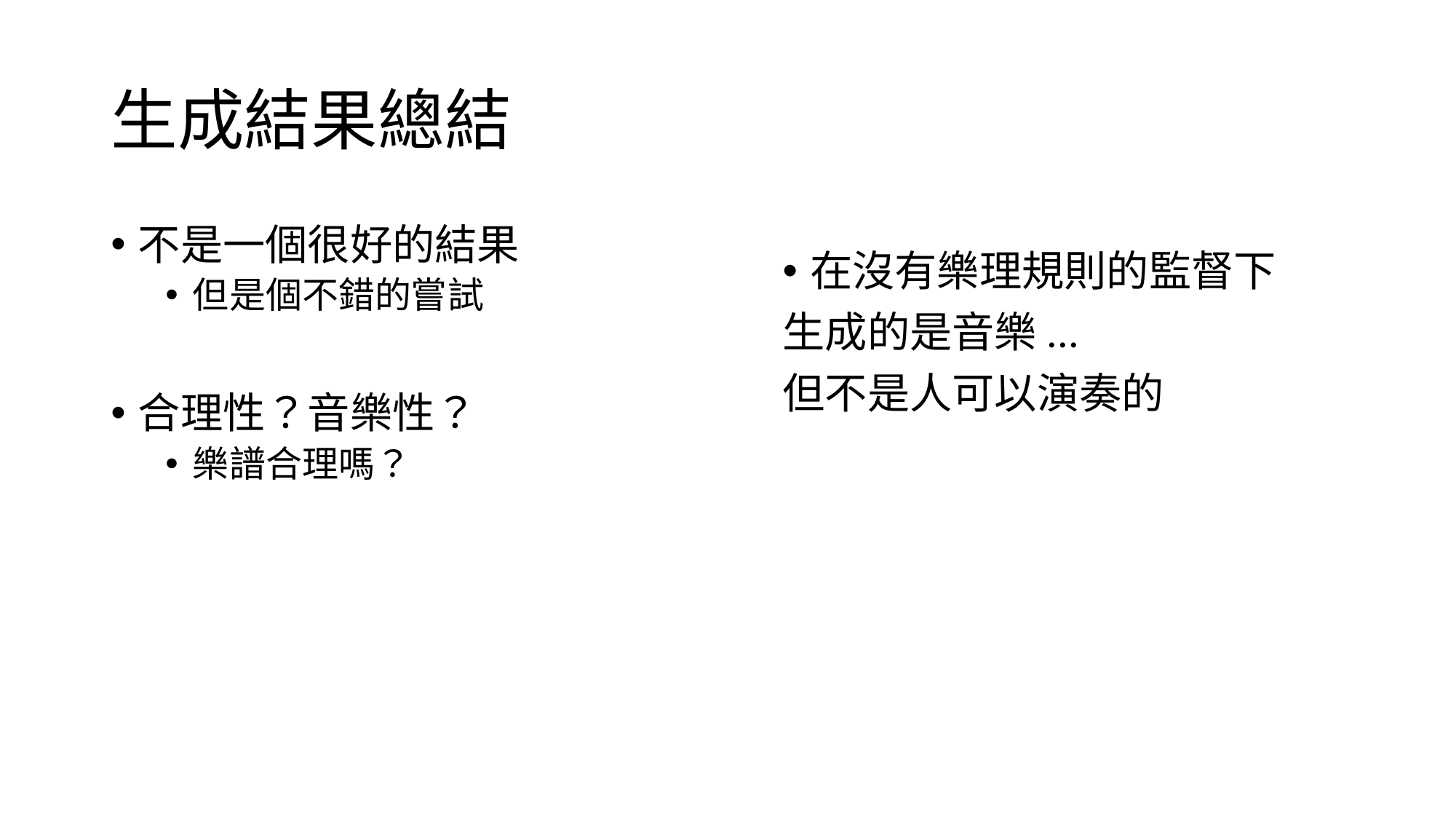

# 生成結果總結
不是一個很好的結果
但是個不錯的嘗試

合理性？音樂性？
樂譜合理嗎？

在沒有樂理規則的監督下
生成的是音樂...
但不是人可以演奏的